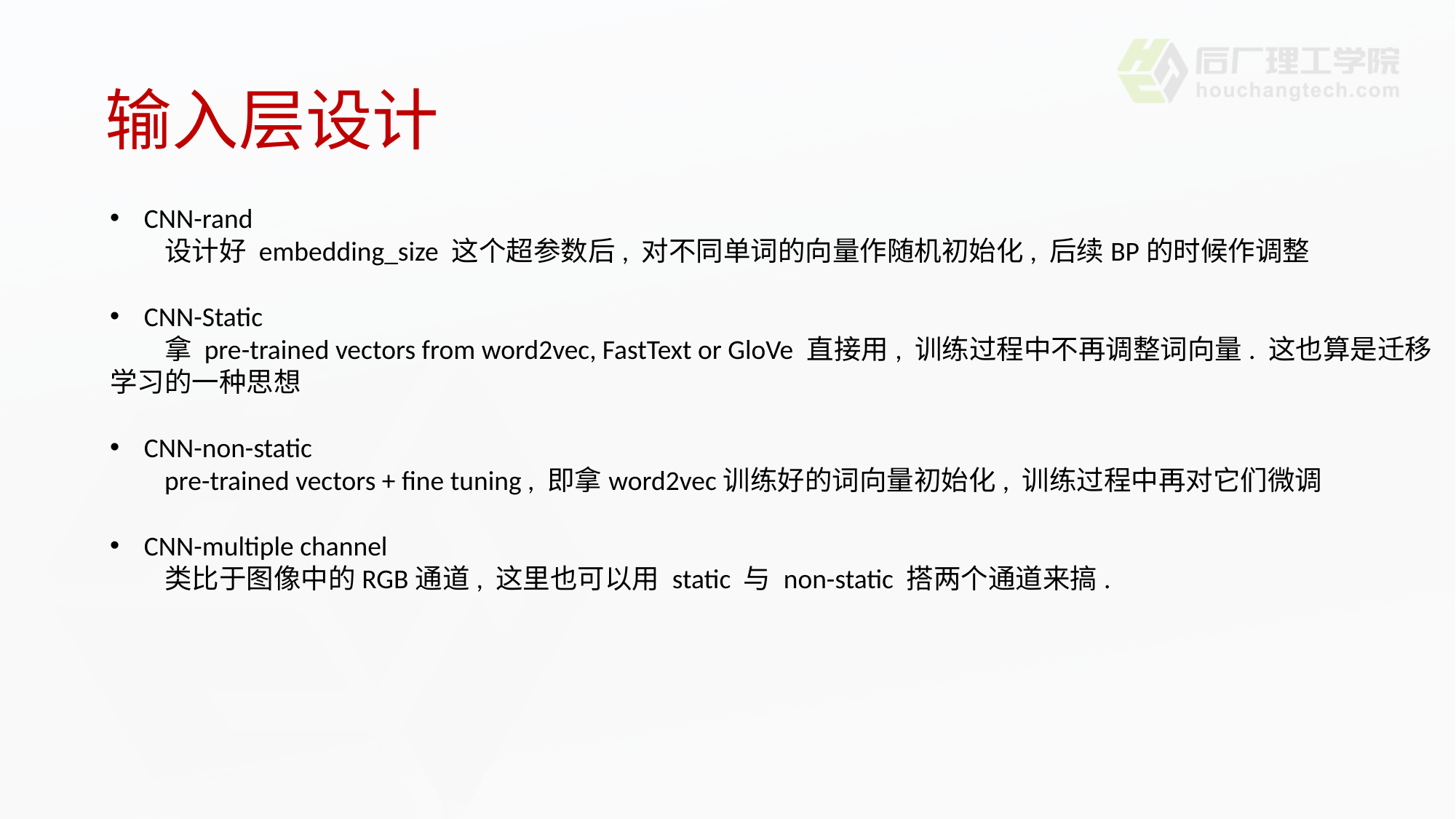

# 输入层设计
CNN-rand
设计好 embedding_size 这个超参数后, 对不同单词的向量作随机初始化, 后续BP的时候作调整

CNN-Static
拿 pre-trained vectors from word2vec, FastText or GloVe 直接用, 训练过程中不再调整词向量. 这也算是迁移学习的一种思想

CNN-non-static
pre-trained vectors + fine tuning , 即拿word2vec训练好的词向量初始化, 训练过程中再对它们微调

CNN-multiple channel
类比于图像中的RGB通道, 这里也可以用 static 与 non-static 搭两个通道来搞.